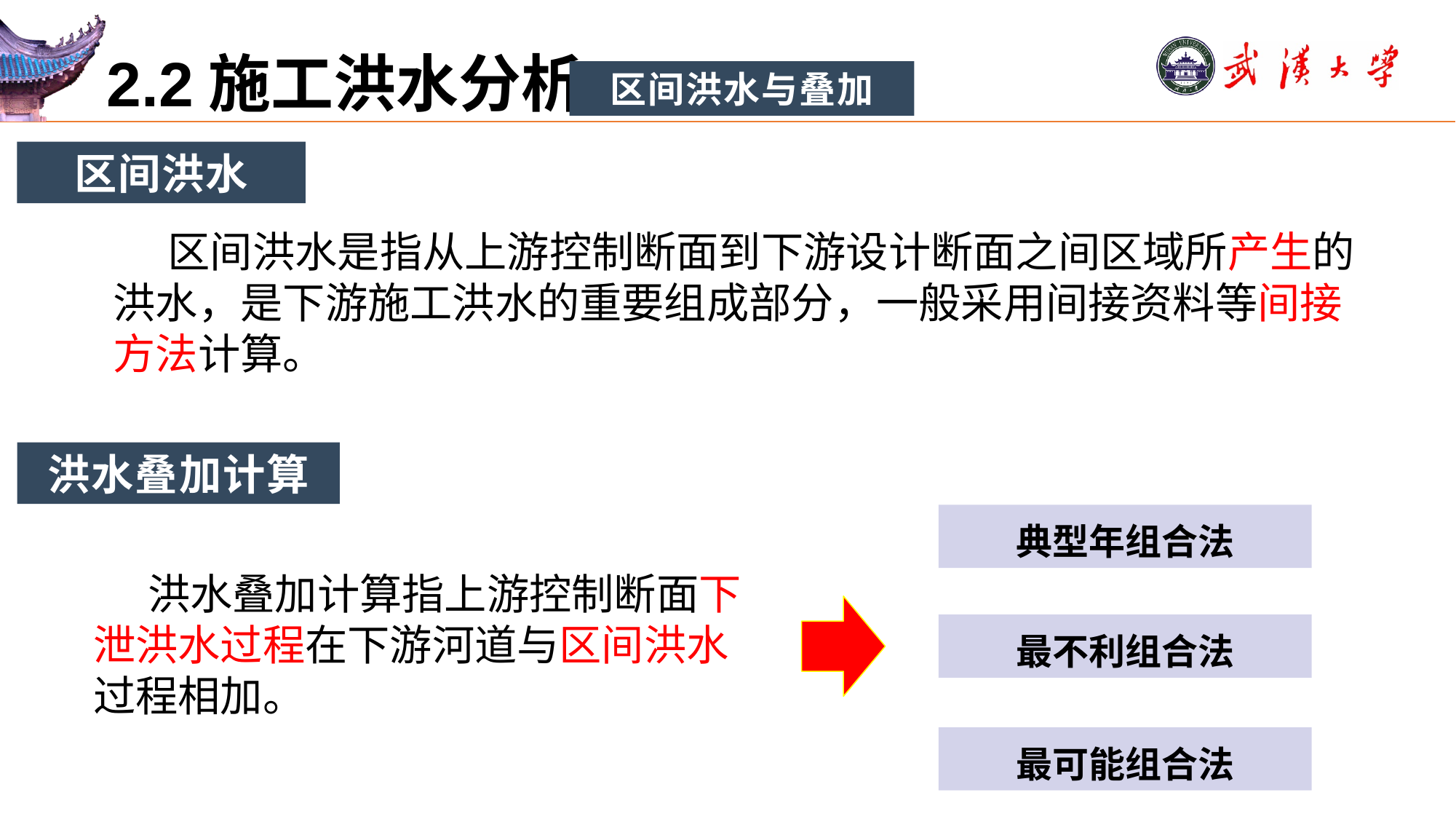

# 2.2施工洪水分析
区间洪水与叠加
区间洪水
区间洪水是指从上游控制断面到下游设计断面之间区域所产生的洪水，是下游施工洪水的重要组成部分，一般采用间接资料等间接方法计算。
洪水叠加计算
典型年组合法
洪水叠加计算指上游控制断面下泄洪水过程在下游河道与区间洪水过程相加。

最不利组合法
最可能组合法